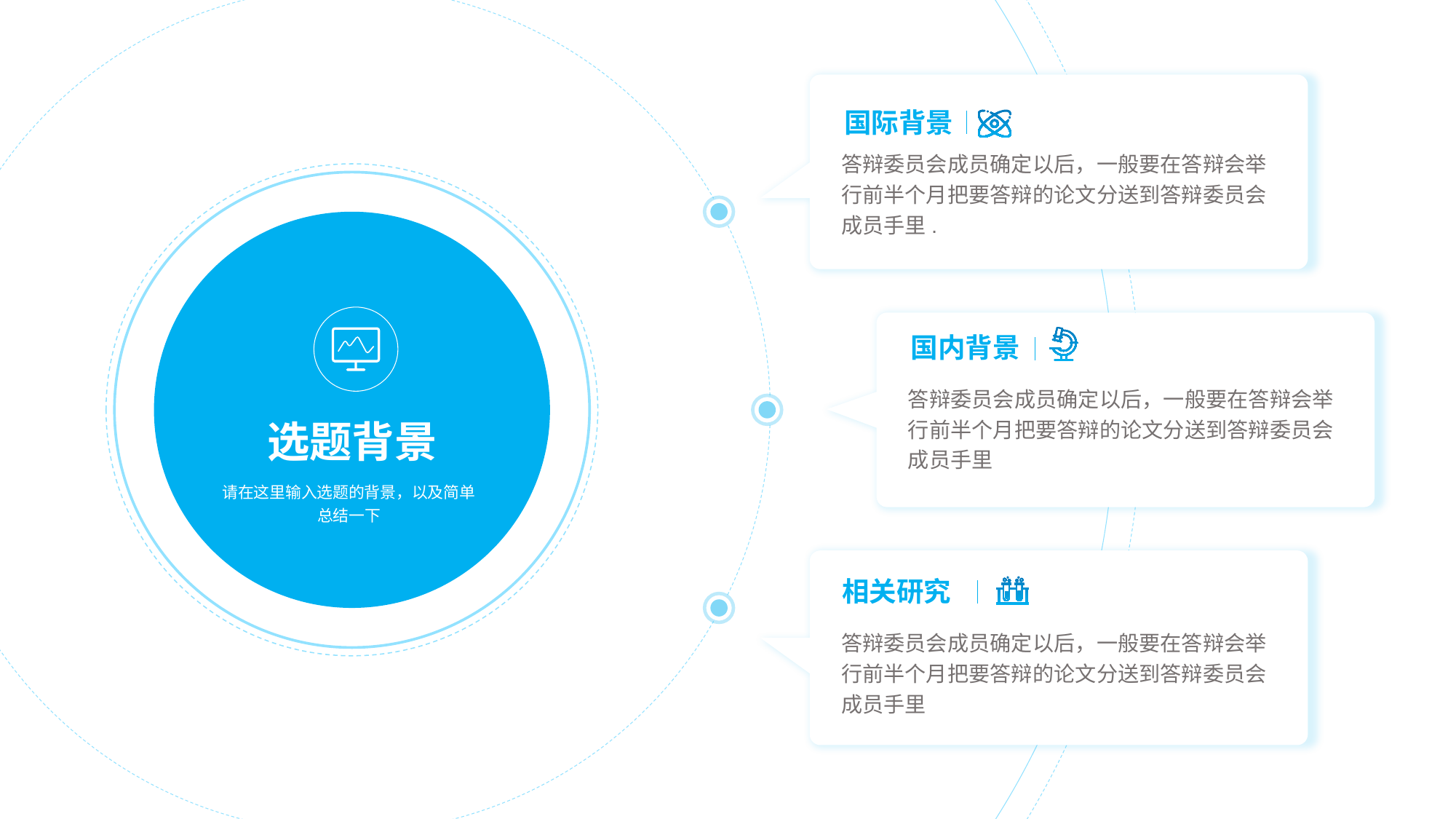

国际背景

答辩委员会成员确定以后，一般要在答辩会举行前半个月把要答辩的论文分送到答辩委员会成员手里.

国内背景

答辩委员会成员确定以后，一般要在答辩会举行前半个月把要答辩的论文分送到答辩委员会成员手里

选题背景
请在这里输入选题的背景，以及简单总结一下

相关研究

答辩委员会成员确定以后，一般要在答辩会举行前半个月把要答辩的论文分送到答辩委员会成员手里